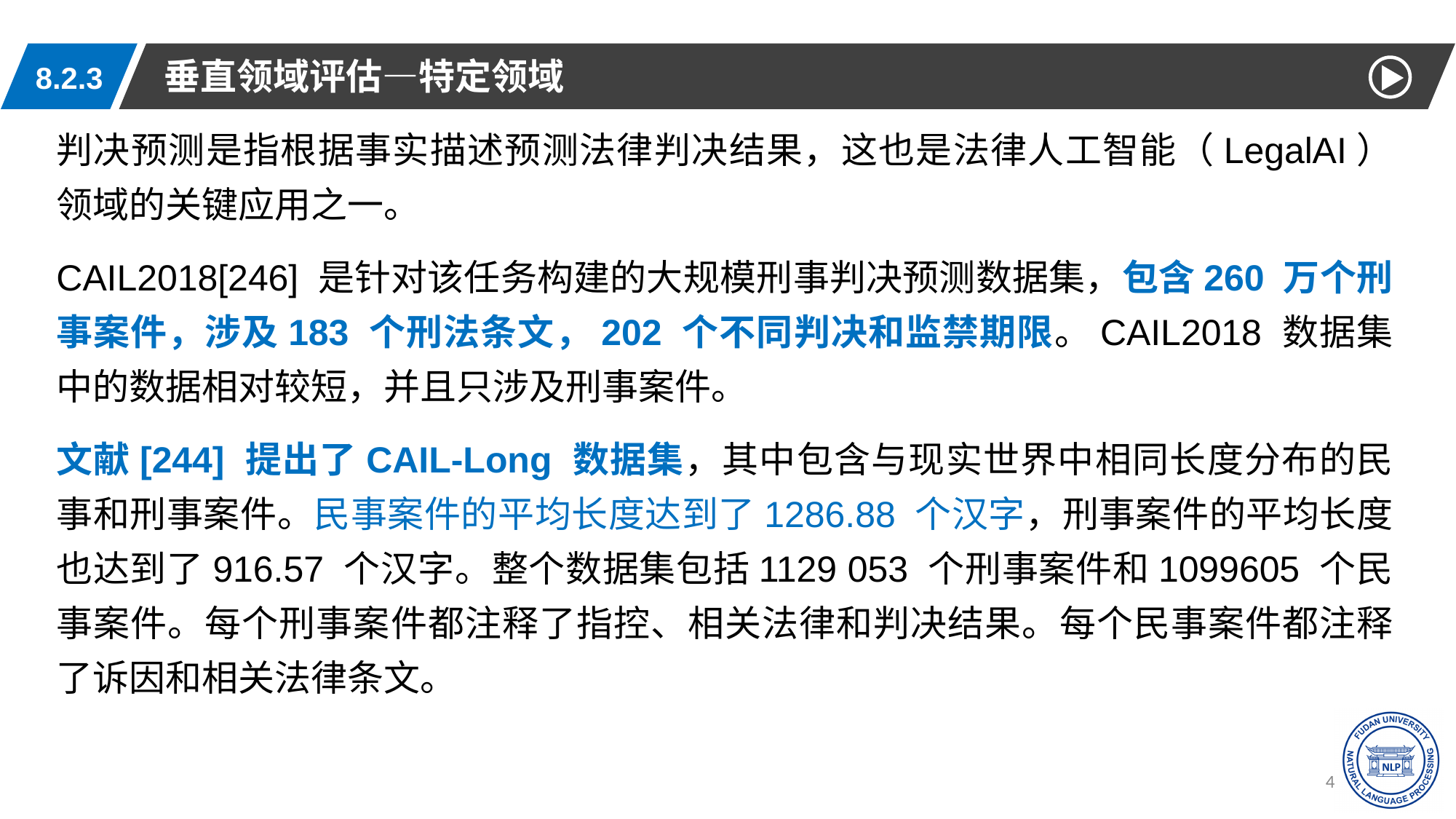

垂直领域评估—特定领域
8.2.3

判决预测是指根据事实描述预测法律判决结果，这也是法律人工智能（LegalAI）领域的关键应用之一。
CAIL2018[246] 是针对该任务构建的大规模刑事判决预测数据集，包含260 万个刑事案件，涉及183 个刑法条文，202 个不同判决和监禁期限。CAIL2018 数据集中的数据相对较短，并且只涉及刑事案件。
文献[244] 提出了CAIL-Long 数据集，其中包含与现实世界中相同长度分布的民事和刑事案件。民事案件的平均长度达到了1286.88 个汉字，刑事案件的平均长度也达到了916.57 个汉字。整个数据集包括1129 053 个刑事案件和1099605 个民事案件。每个刑事案件都注释了指控、相关法律和判决结果。每个民事案件都注释了诉因和相关法律条文。
48